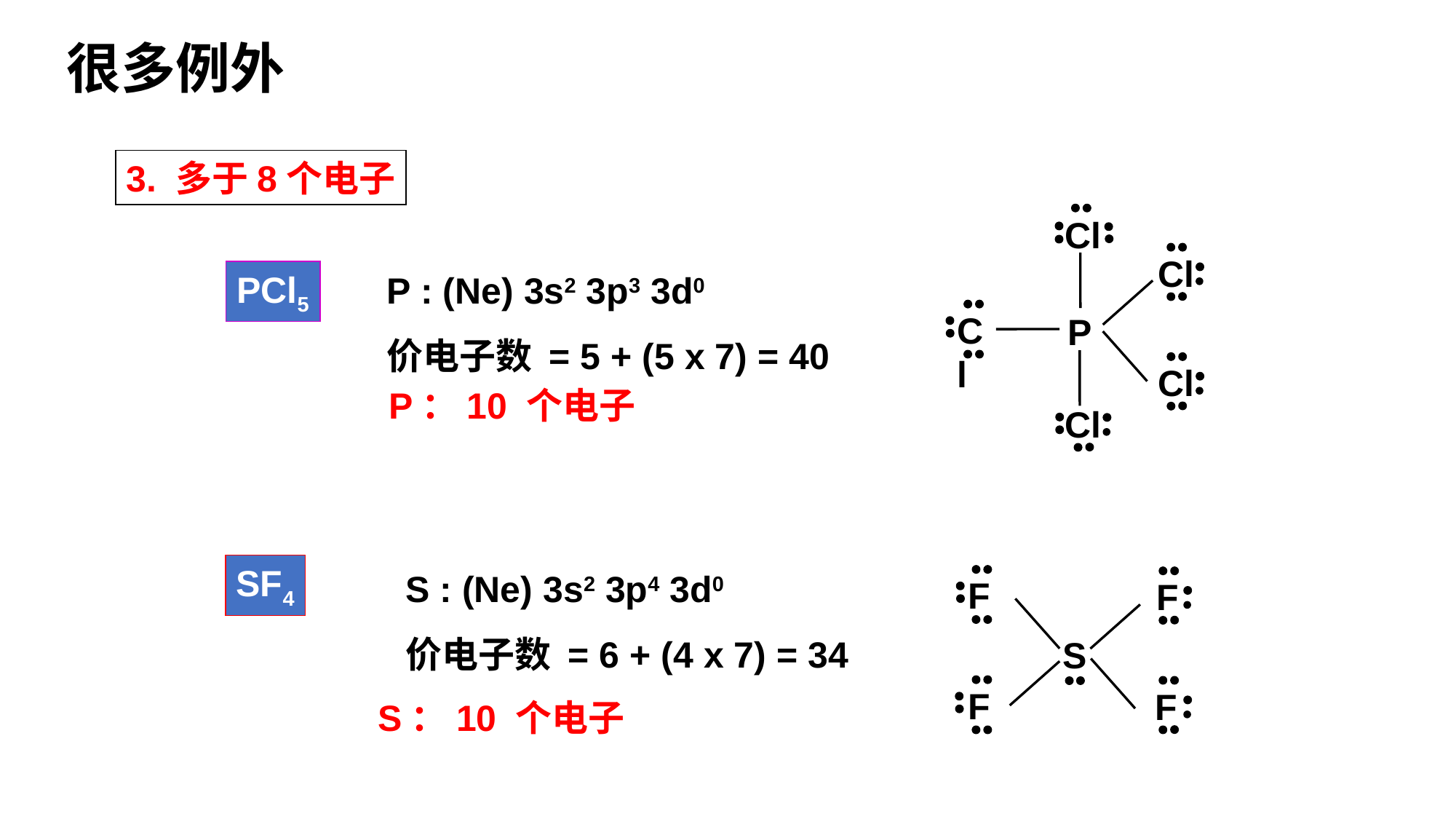

很多例外
3. 多于8个电子

Cl

Cl

Cl

P

Cl

Cl

P : (Ne) 3s2 3p3 3d0
价电子数 = 5 + (5 x 7) = 40
PCl5
P：10 个电子
S : (Ne) 3s2 3p4 3d0
价电子数 = 6 + (4 x 7) = 34
SF4

F
F

S

F
F

S：10 个电子